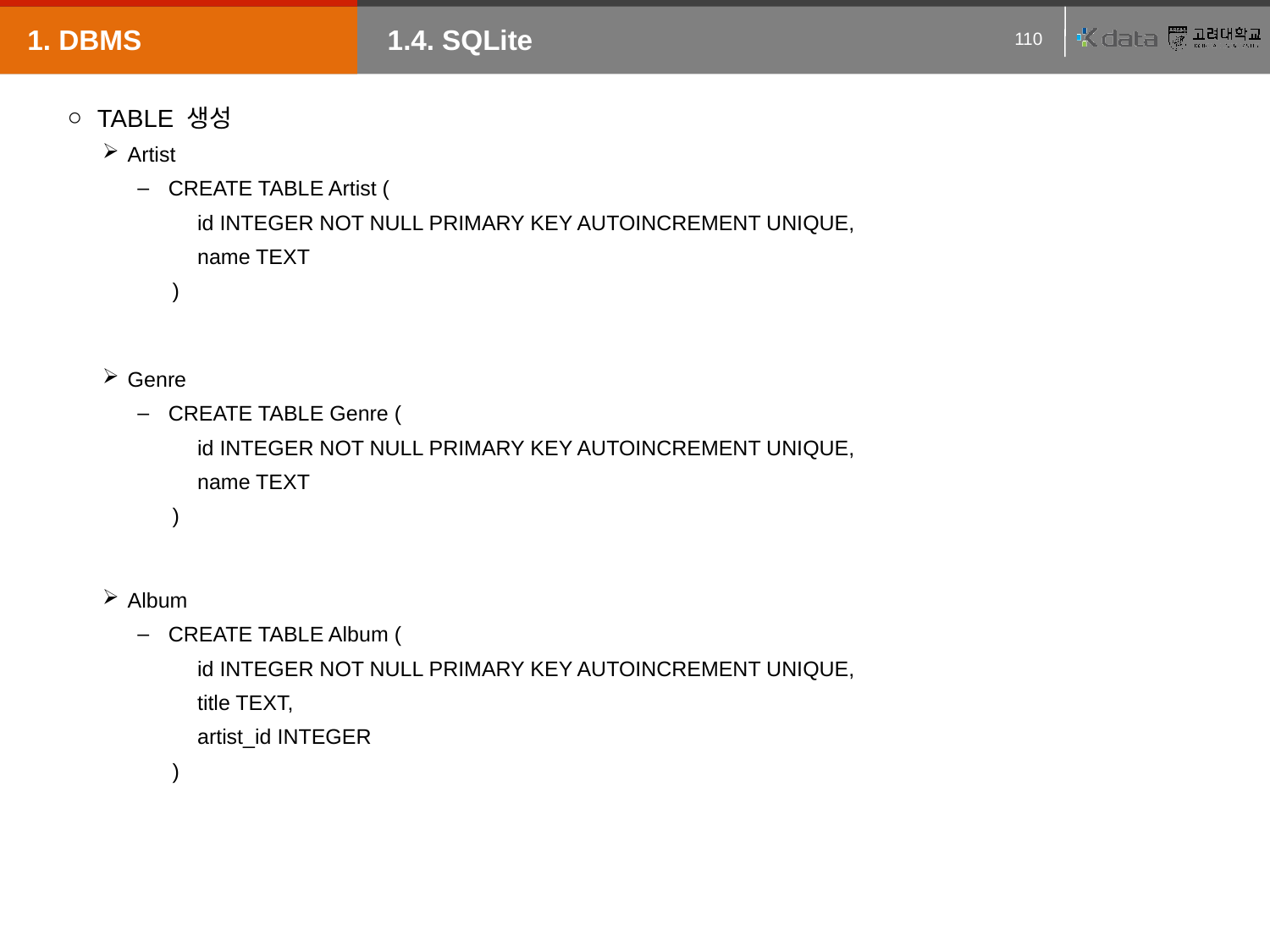

1. DBMS
1.4. SQLite
TABLE 생성
Artist
 CREATE TABLE Artist (
id INTEGER NOT NULL PRIMARY KEY AUTOINCREMENT UNIQUE,
name TEXT
)

Genre
 CREATE TABLE Genre (
id INTEGER NOT NULL PRIMARY KEY AUTOINCREMENT UNIQUE,
name TEXT
)

Album
 CREATE TABLE Album (
id INTEGER NOT NULL PRIMARY KEY AUTOINCREMENT UNIQUE,
title TEXT,
artist_id INTEGER
)